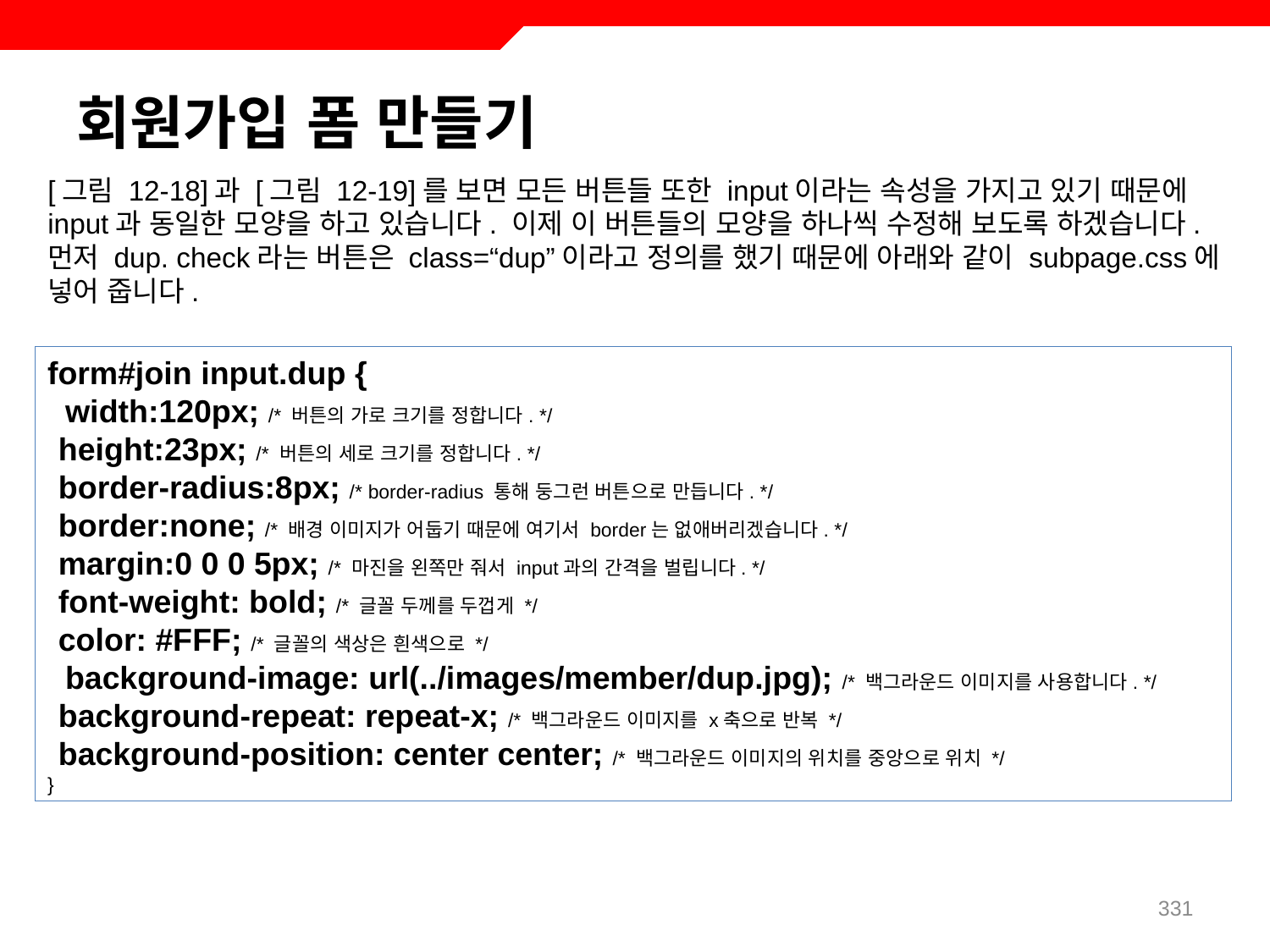

# 회원가입 폼 만들기
[그림 12-18]과 [그림 12-19]를 보면 모든 버튼들 또한 input이라는 속성을 가지고 있기 때문에 input과 동일한 모양을 하고 있습니다. 이제 이 버튼들의 모양을 하나씩 수정해 보도록 하겠습니다. 먼저 dup. check라는 버튼은 class=“dup”이라고 정의를 했기 때문에 아래와 같이 subpage.css에 넣어 줍니다.
form#join input.dup {
  width:120px; /* 버튼의 가로 크기를 정합니다. */
  height:23px; /* 버튼의 세로 크기를 정합니다. */
  border-radius:8px; /* border-radius 통해 둥그런 버튼으로 만듭니다. */
  border:none; /* 배경 이미지가 어둡기 때문에 여기서 border는 없애버리겠습니다. */
  margin:0 0 0 5px; /* 마진을 왼쪽만 줘서 input과의 간격을 벌립니다. */
  font-weight: bold; /* 글꼴 두께를 두껍게 */
  color: #FFF; /* 글꼴의 색상은 흰색으로 */
  background-image: url(../images/member/dup.jpg); /* 백그라운드 이미지를 사용합니다. */
  background-repeat: repeat-x; /* 백그라운드 이미지를 x축으로 반복 */
  background-position: center center; /* 백그라운드 이미지의 위치를 중앙으로 위치 */
}
331